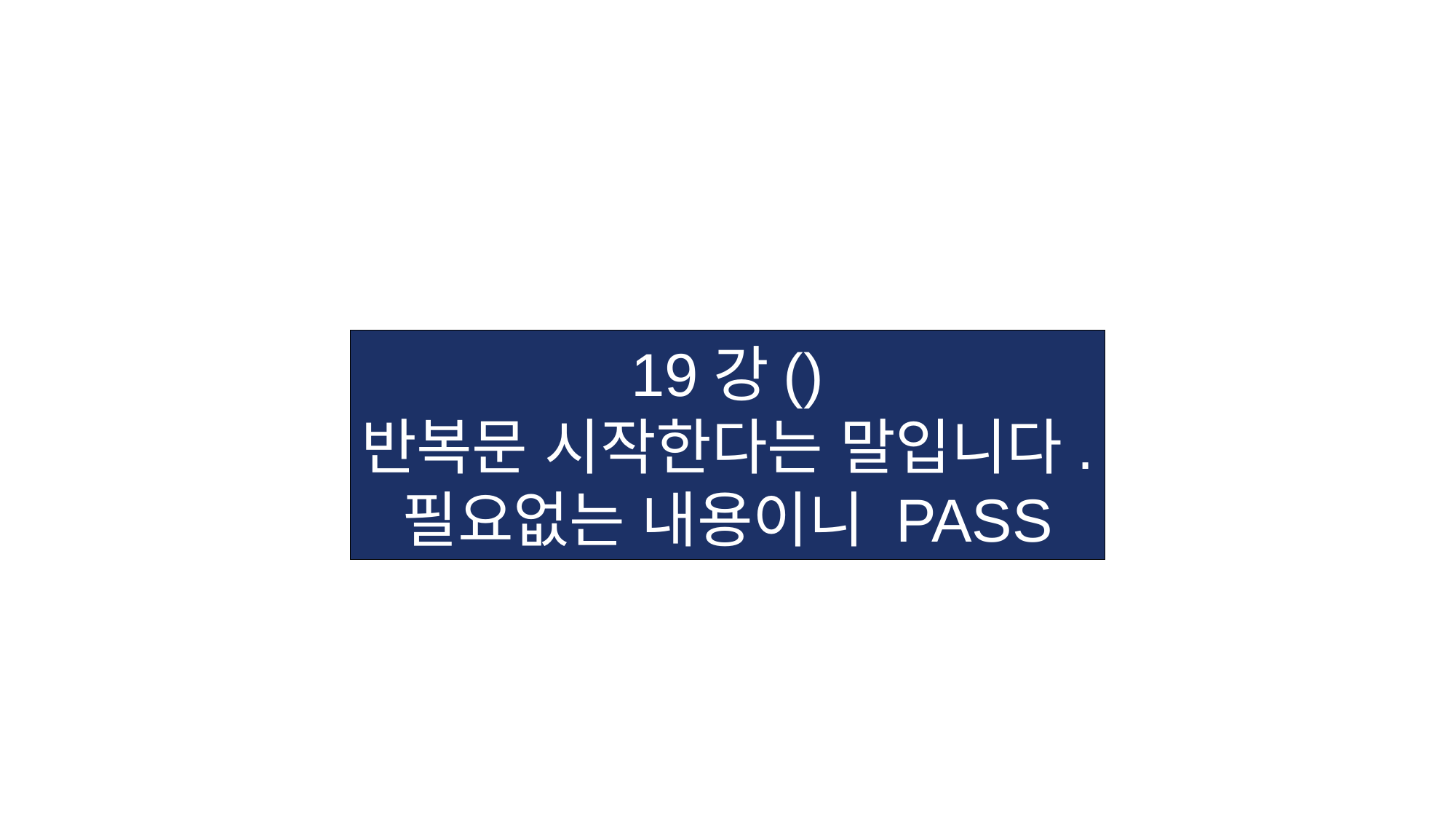

19강()
반복문 시작한다는 말입니다.
필요없는 내용이니 PASS